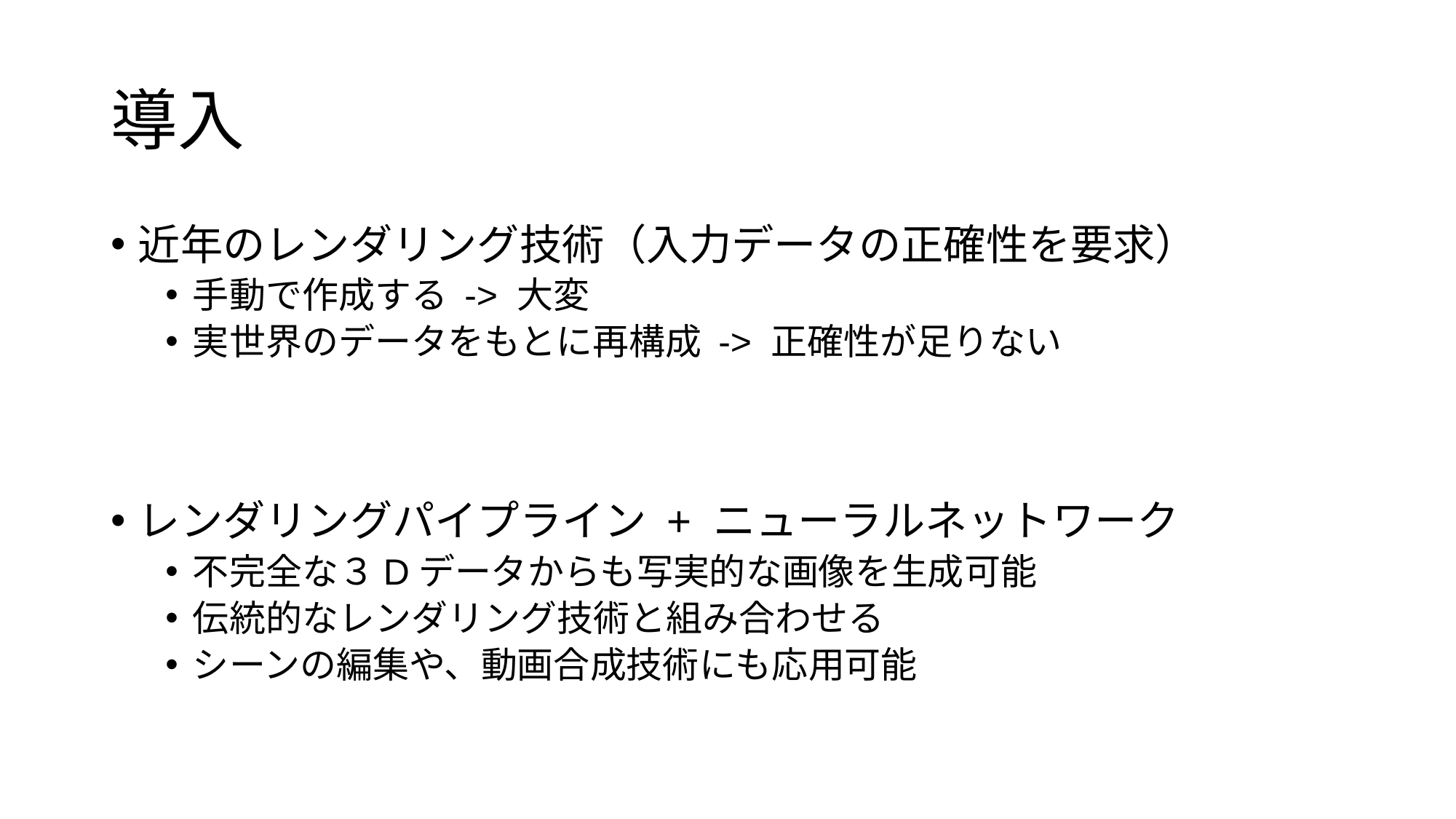

# 導入
近年のレンダリング技術（入力データの正確性を要求）
手動で作成する -> 大変
実世界のデータをもとに再構成 -> 正確性が足りない

レンダリングパイプライン + ニューラルネットワーク
不完全な３Dデータからも写実的な画像を生成可能
伝統的なレンダリング技術と組み合わせる
シーンの編集や、動画合成技術にも応用可能